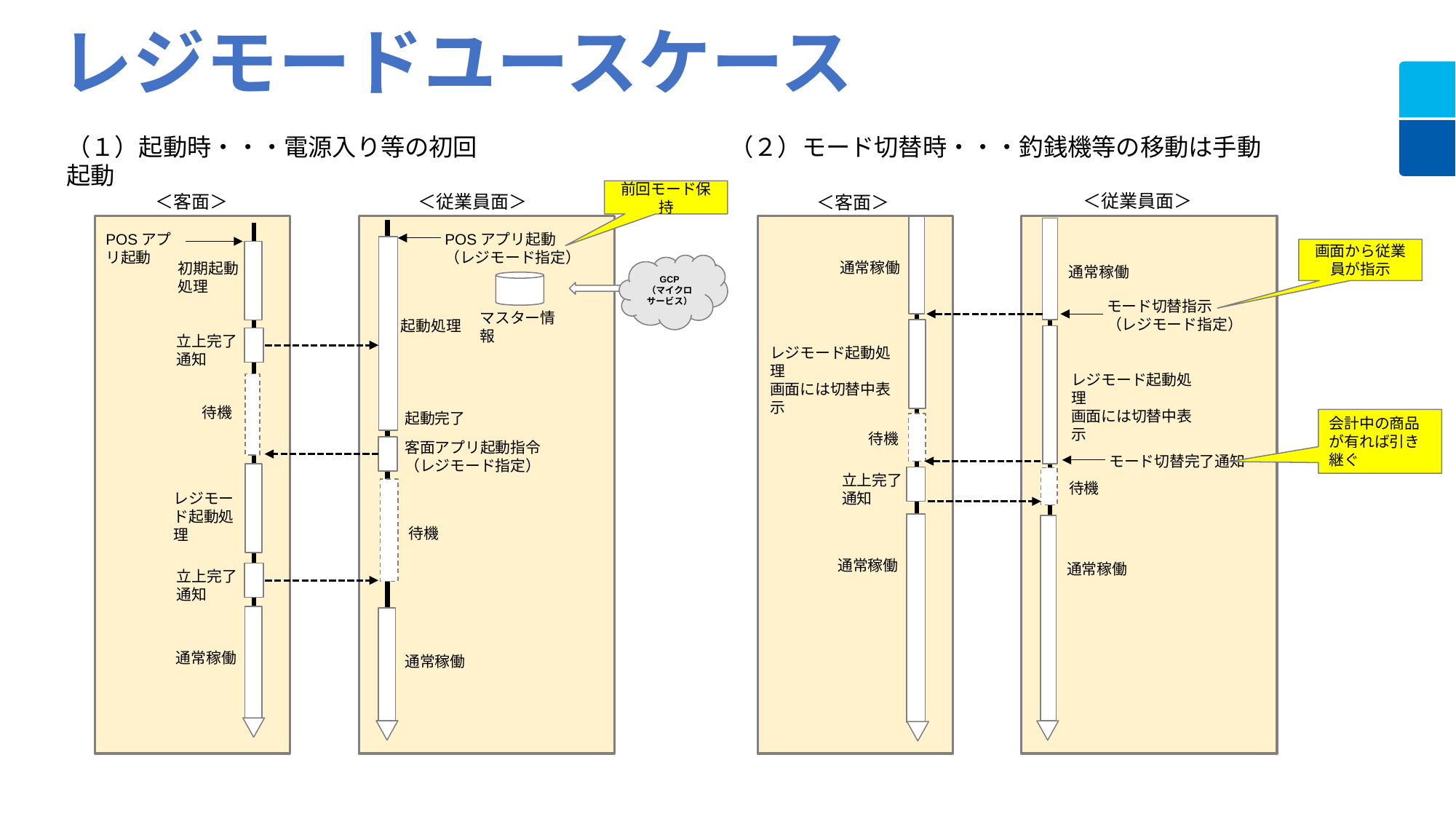

レジモードユースケース
（１）起動時・・・電源入り等の初回起動
（２）モード切替時・・・釣銭機等の移動は手動
前回モード保持
＜従業員面＞
＜従業員面＞
＜客面＞
＜客面＞

POSアプリ起動
（レジモード指定）
POSアプリ起動

画面から従業員が指示

通常稼働
初期起動処理
GCP
（マイクロサービス）
通常稼働

モード切替指示
（レジモード指定）
マスター情報
起動処理

立上完了通知

レジモード起動処理
画面には切替中表示
レジモード起動処理
画面には切替中表示

待機
起動完了
会計中の商品が有れば引き継ぐ

待機
客面アプリ起動指令
（レジモード指定）

モード切替完了通知

立上完了通知

待機

レジモード起動処理

待機
通常稼働
通常稼働
立上完了通知

通常稼働
通常稼働